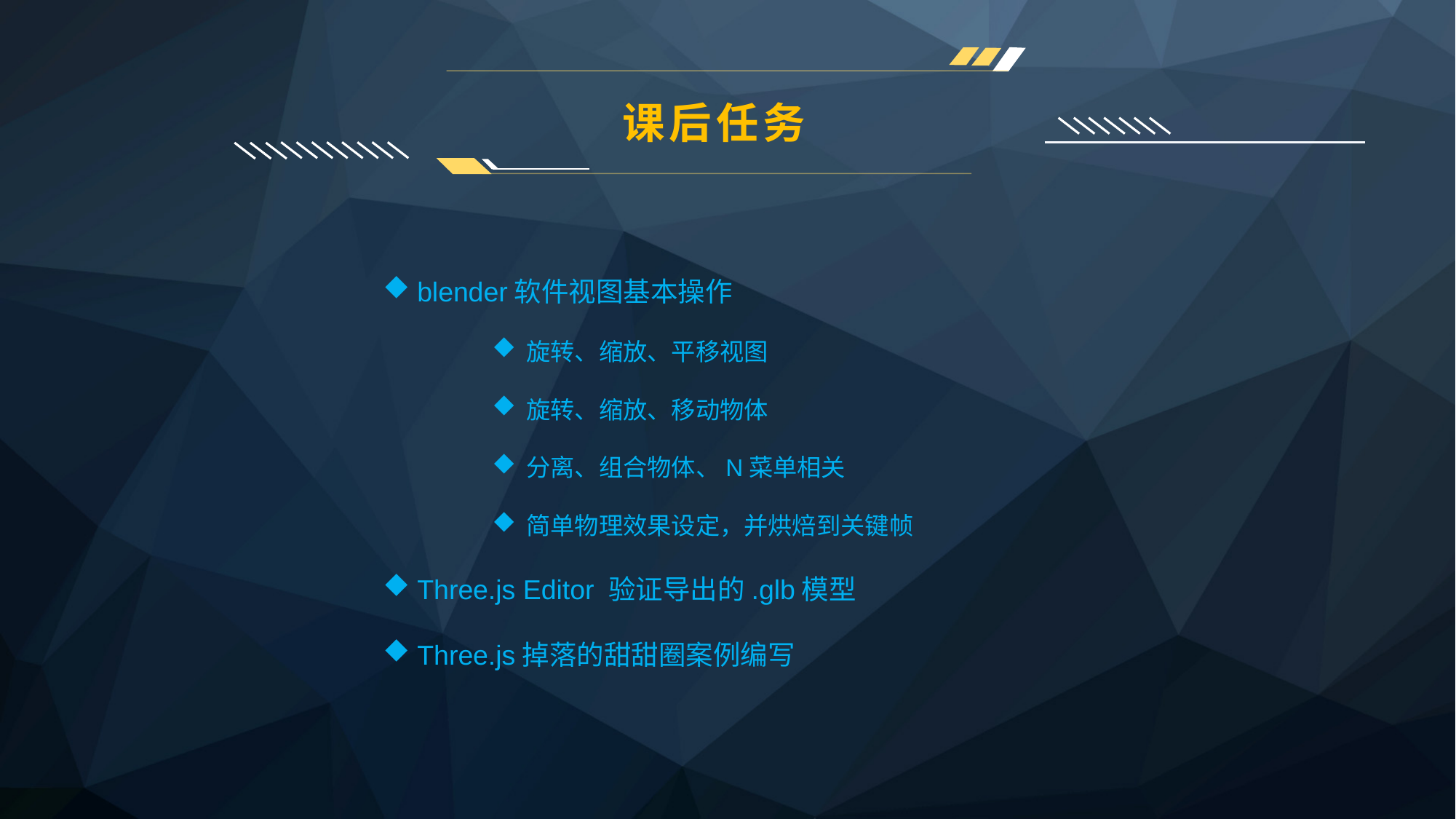

课后任务

blender软件视图基本操作
旋转、缩放、平移视图
旋转、缩放、移动物体
分离、组合物体、N菜单相关
简单物理效果设定，并烘焙到关键帧
Three.js Editor 验证导出的.glb模型
Three.js掉落的甜甜圈案例编写